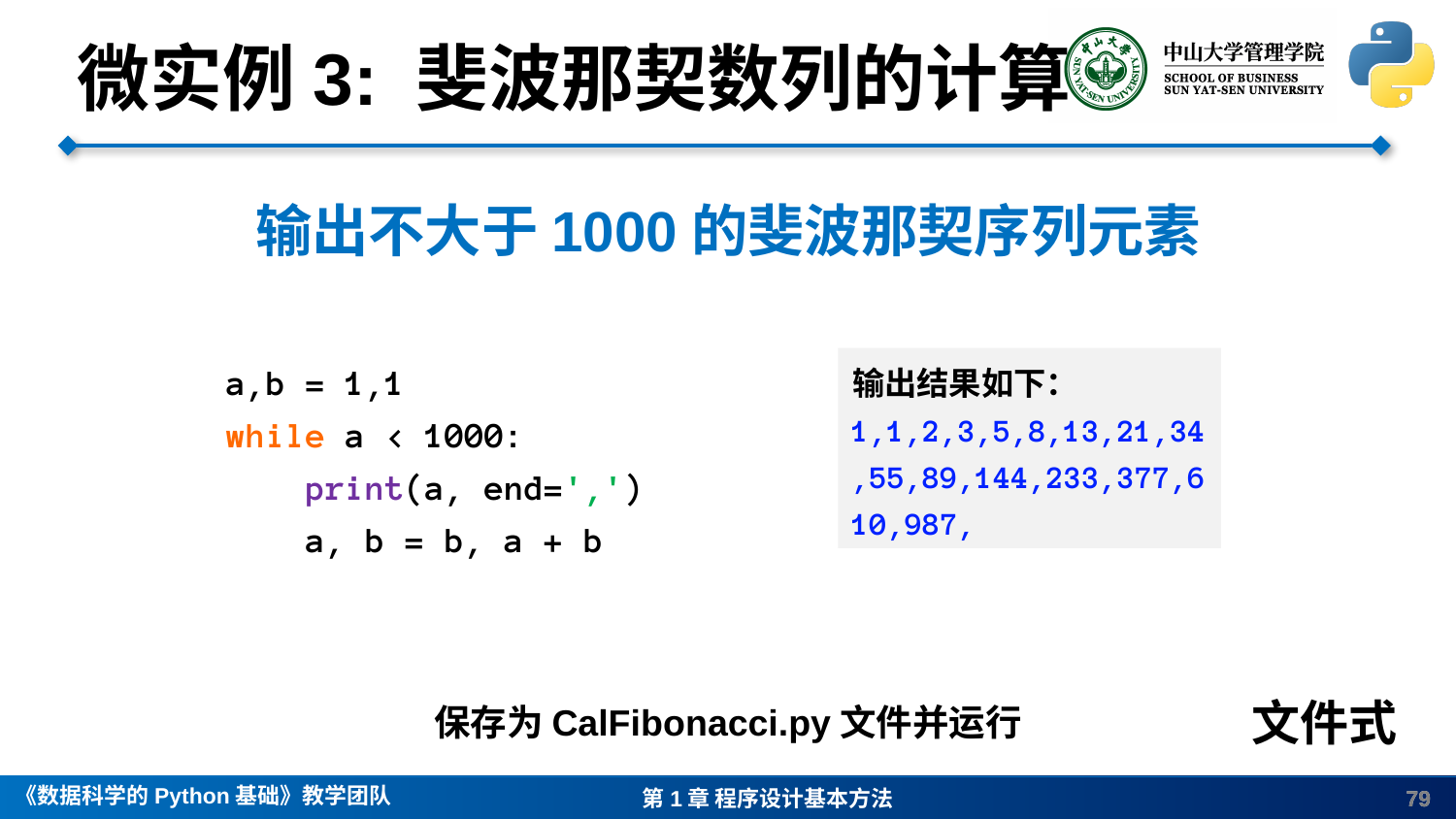

微实例3: 斐波那契数列的计算
输出不大于1000的斐波那契序列元素
a,b = 1,1
while a < 1000:
    print(a, end=',')
    a, b = b, a + b

输出结果如下：
1,1,2,3,5,8,13,21,34,55,89,144,233,377,610,987,
文件式
保存为CalFibonacci.py文件并运行
79